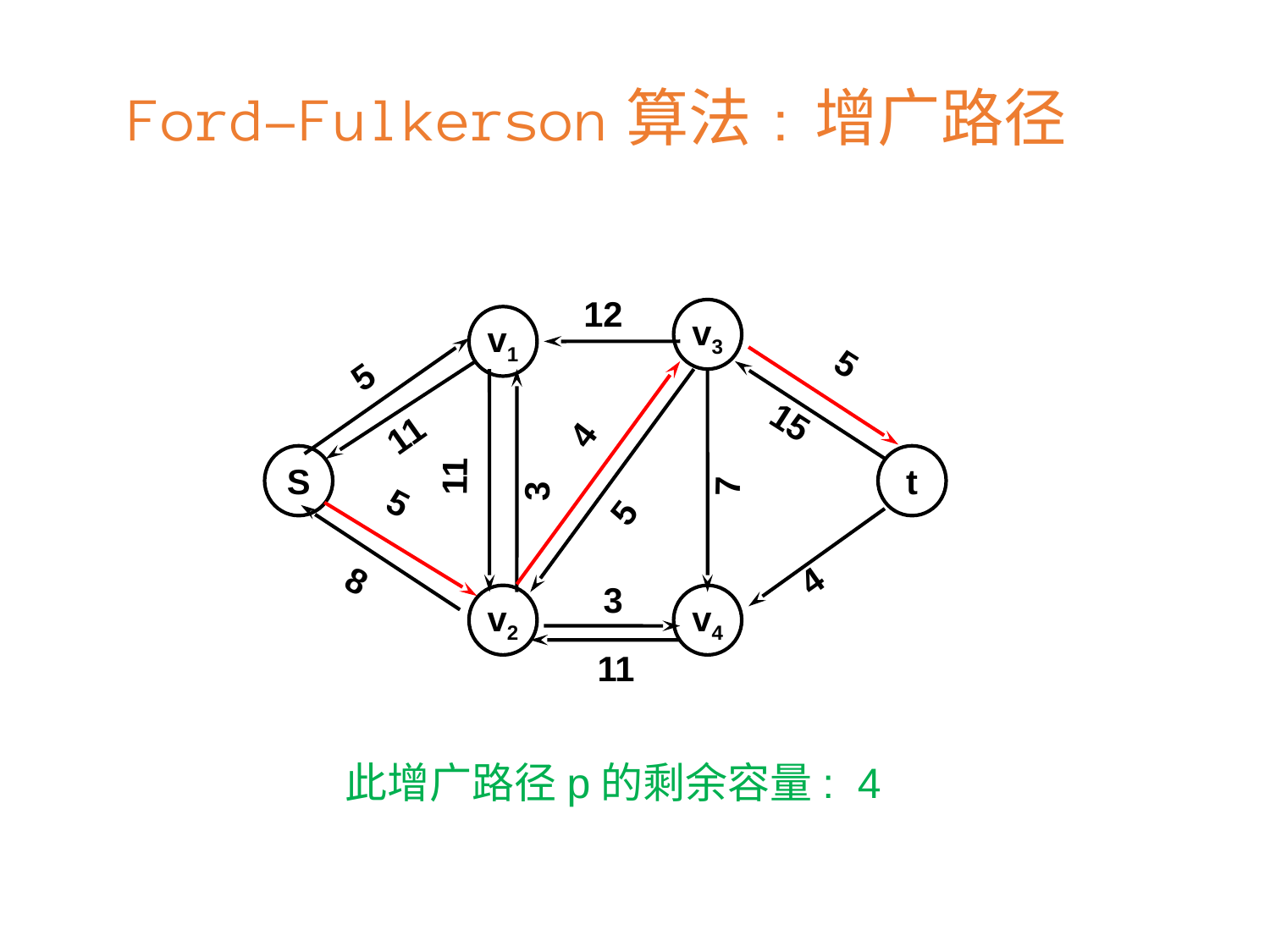

Ford-Fulkerson算法:增广路径
12
v3
v1
5

5

4
11
15
11
7
3
S
t
5
5

4
8
3
v2
v4

11
此增广路径p的剩余容量:  4